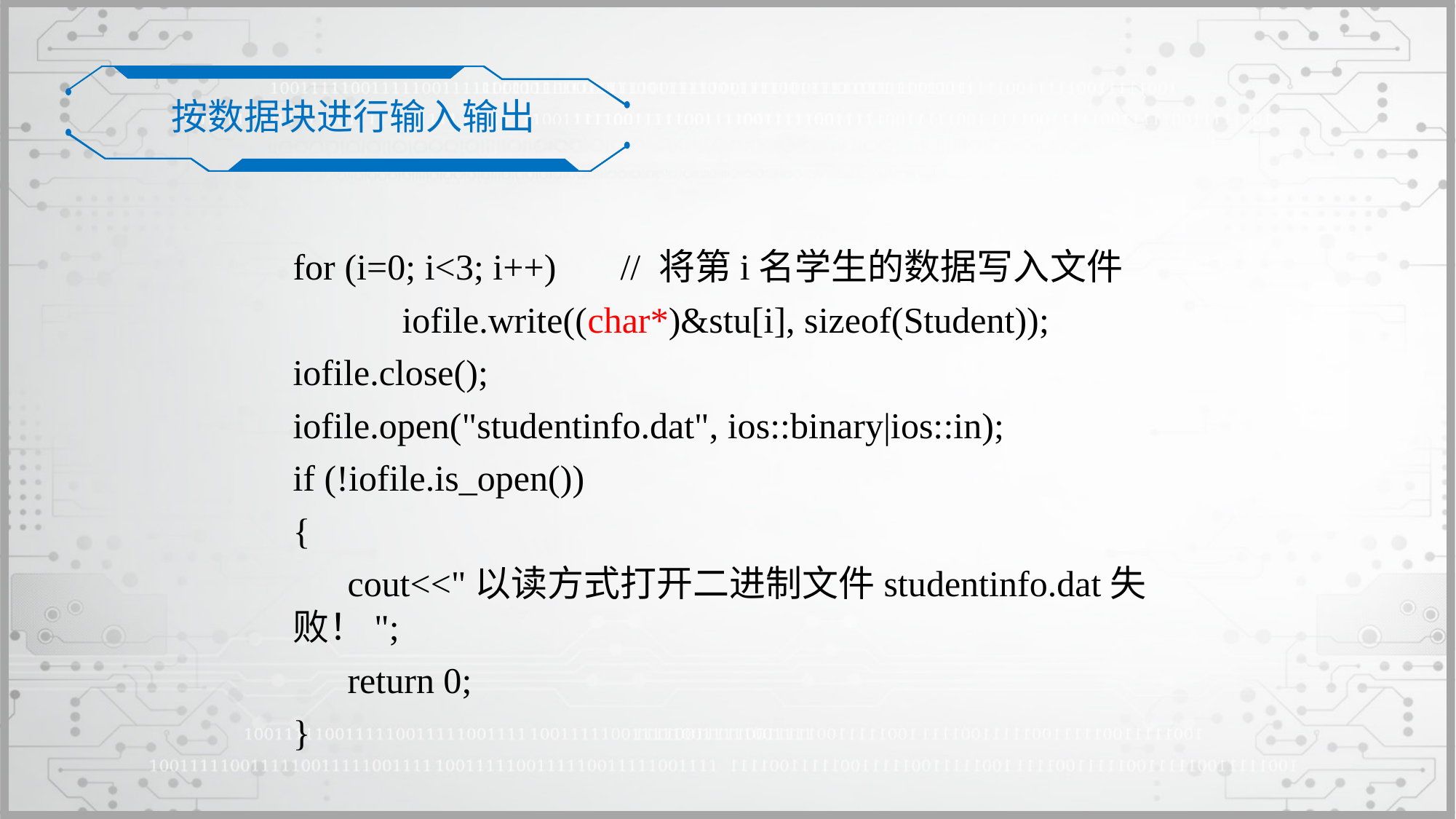

按数据块进行输入输出
	for (i=0; i<3; i++)	// 将第i名学生的数据写入文件
		iofile.write((char*)&stu[i], sizeof(Student));
	iofile.close();
	iofile.open("studentinfo.dat", ios::binary|ios::in);
	if (!iofile.is_open())
	{
	      cout<<"以读方式打开二进制文件studentinfo.dat失败！";
	      return 0;
	}